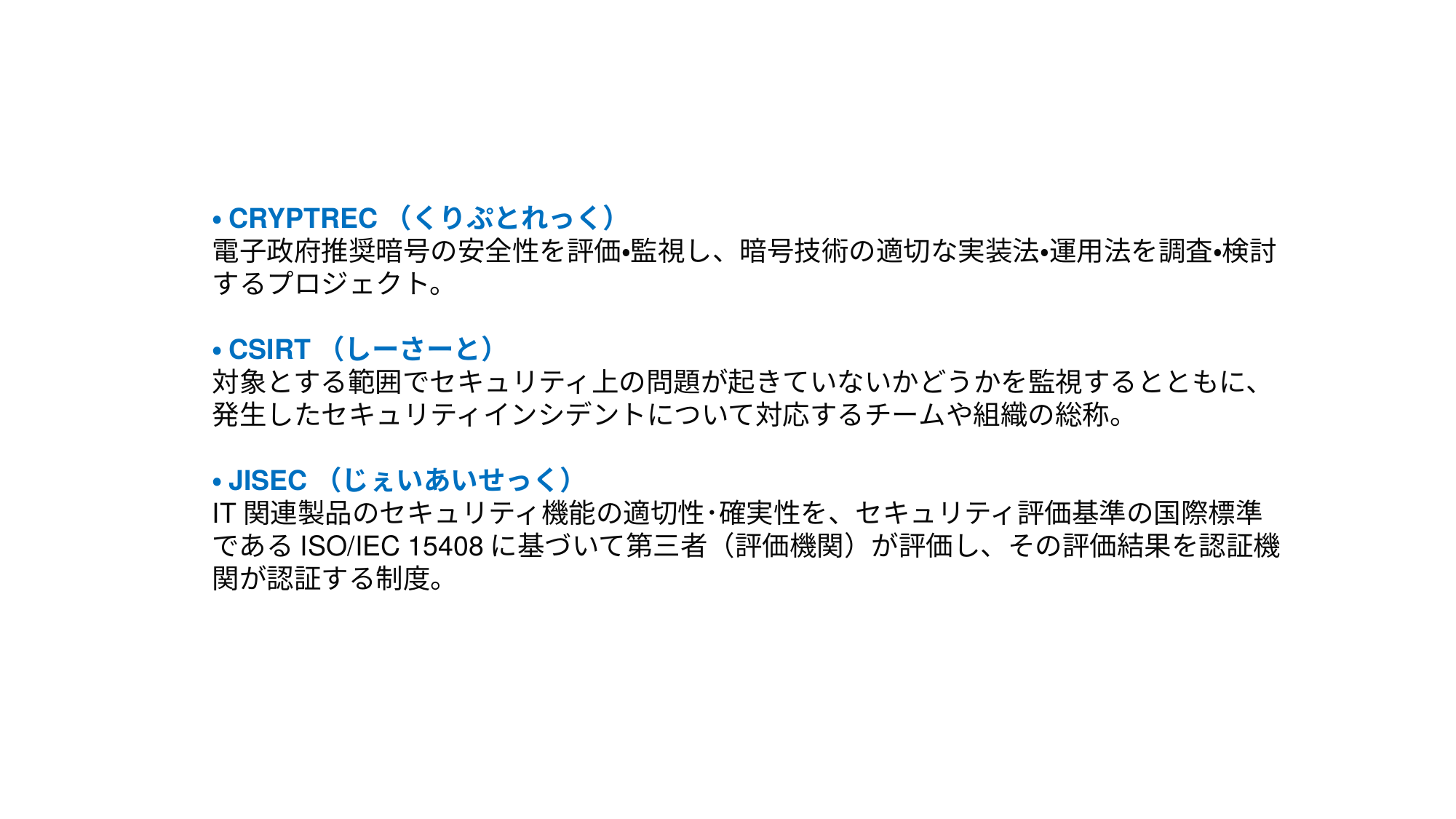

・CRYPTREC（くりぷとれっく）
電子政府推奨暗号の安全性を評価・監視し、暗号技術の適切な実装法・運用法を調査・検討するプロジェクト。

・CSIRT（しーさーと）
対象とする範囲でセキュリティ上の問題が起きていないかどうかを監視するとともに、発生したセキュリティインシデントについて対応するチームや組織の総称。

・JISEC（じぇいあいせっく）
IT関連製品のセキュリティ機能の適切性･確実性を、セキュリティ評価基準の国際標準であるISO/IEC 15408に基づいて第三者（評価機関）が評価し、その評価結果を認証機関が認証する制度。